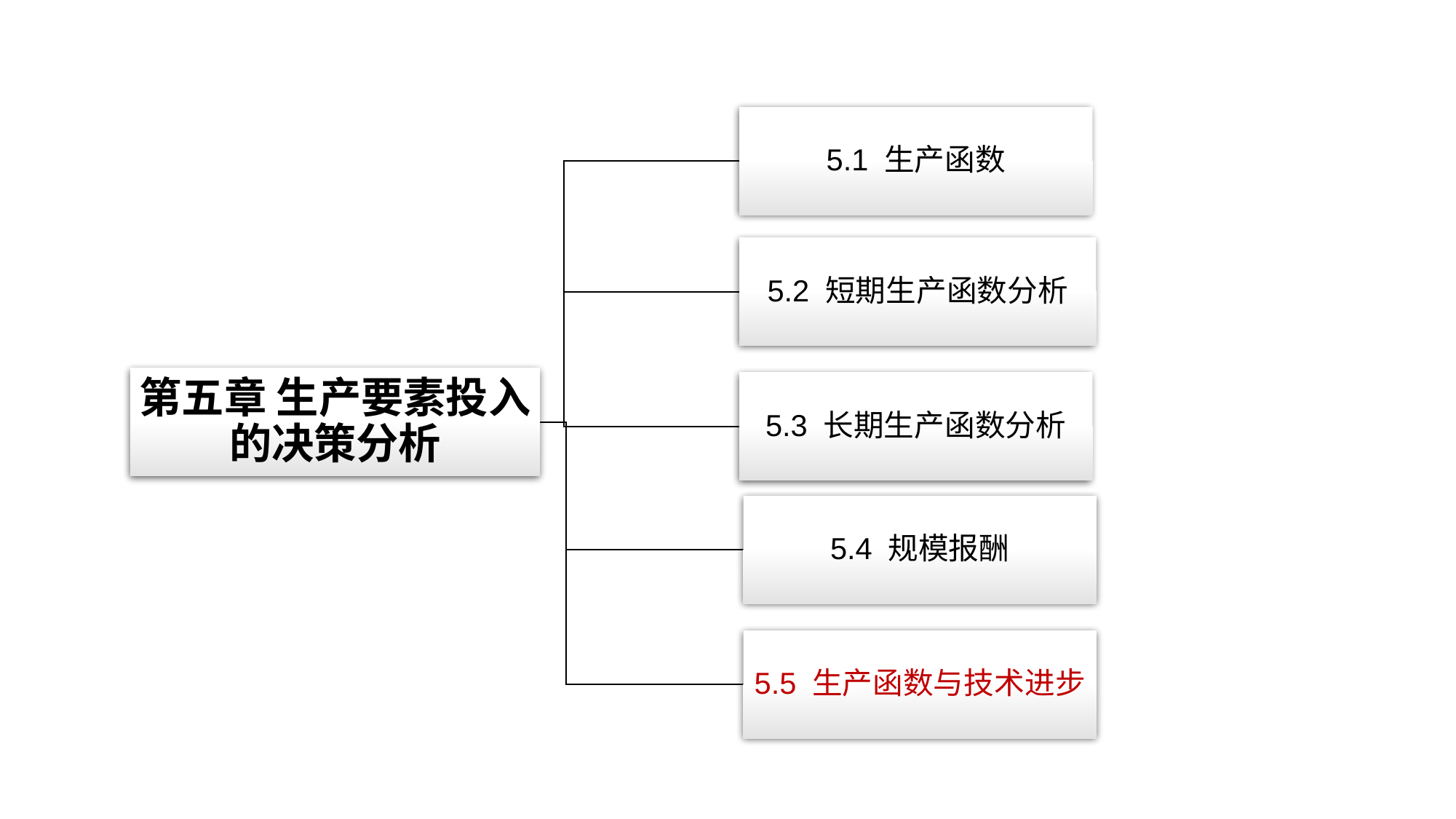

第五章 生产要素投入的决策分析
5.1 生产函数
5.2 短期生产函数分析
5.3 长期生产函数分析
5.4 规模报酬
5.5 生产函数与技术进步